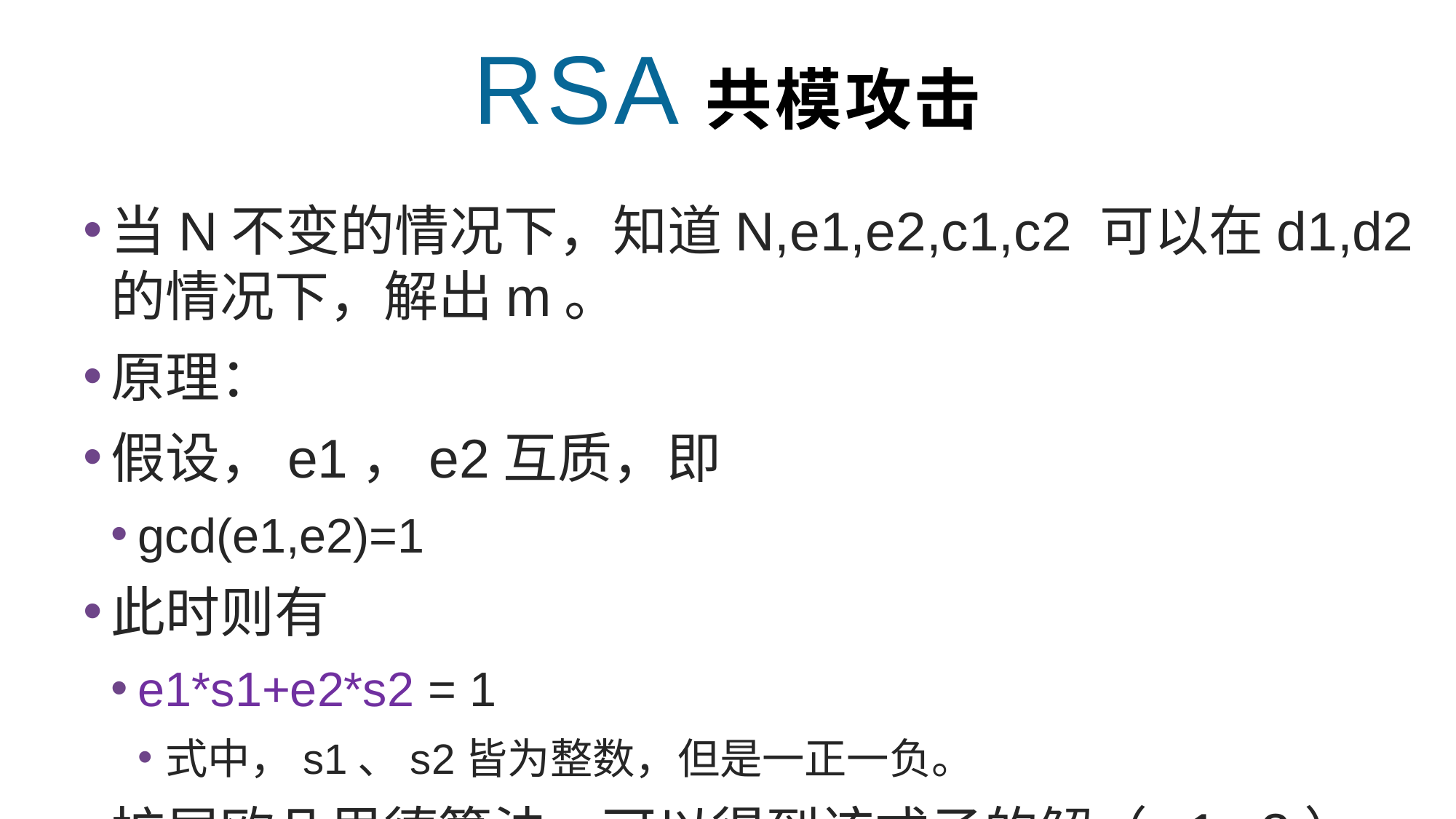

RSA共模攻击
当N不变的情况下，知道N,e1,e2,c1,c2 可以在d1,d2的情况下，解出m。
原理：
假设，e1，e2互质，即
gcd(e1,e2)=1
此时则有
e1*s1+e2*s2 = 1
式中，s1、s2皆为整数，但是一正一负。
扩展欧几里德算法，可以得到该式子的解（s1,s2）